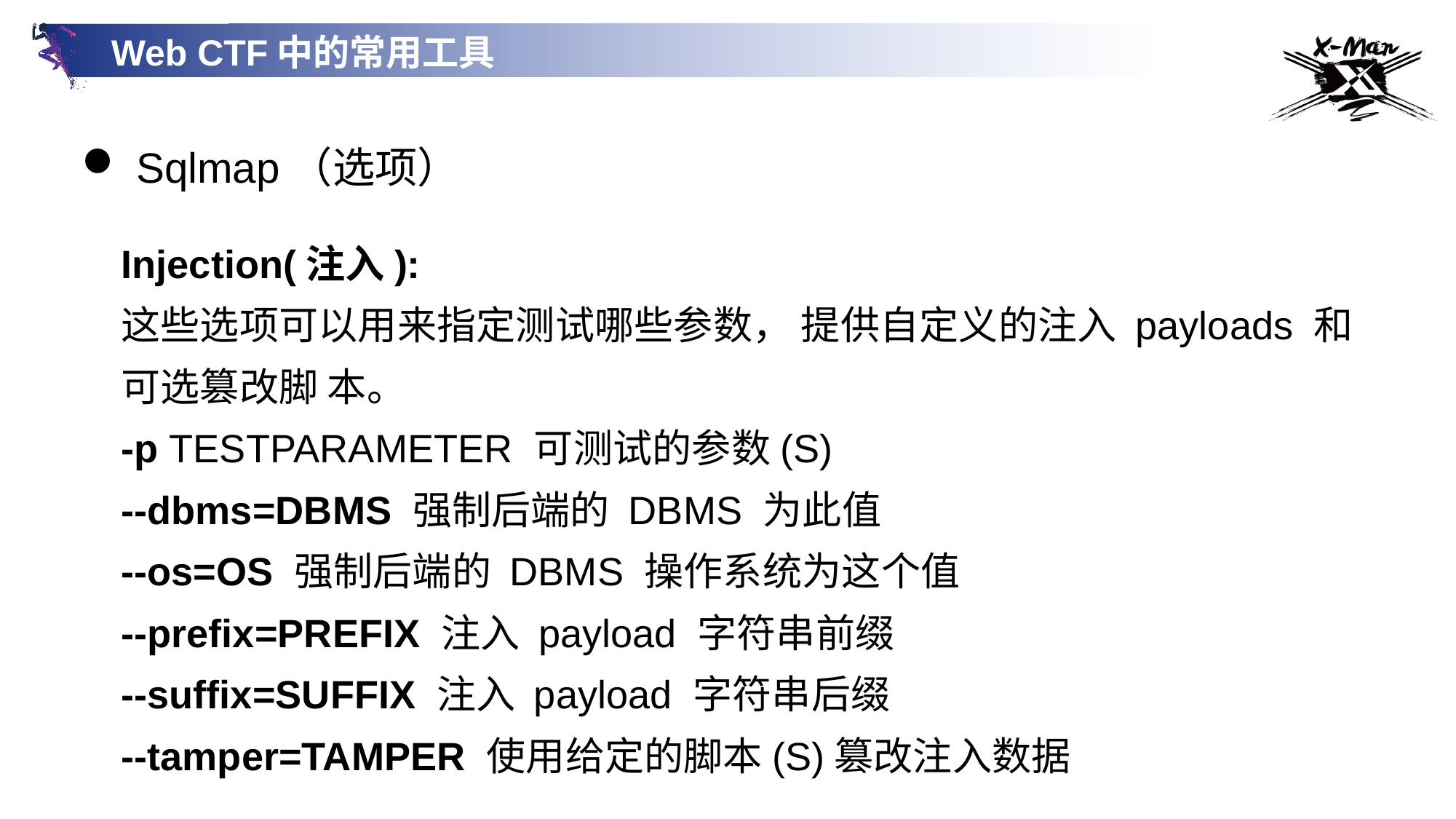

Web CTF中的常用工具
Sqlmap（选项）
Injection(注入):
这些选项可以用来指定测试哪些参数， 提供自定义的注入 payloads 和可选篡改脚 本。
-p TESTPARAMETER 可测试的参数(S)
--dbms=DBMS 强制后端的 DBMS 为此值
--os=OS 强制后端的 DBMS 操作系统为这个值
--prefix=PREFIX 注入 payload 字符串前缀
--suffix=SUFFIX 注入 payload 字符串后缀
--tamper=TAMPER 使用给定的脚本(S)篡改注入数据